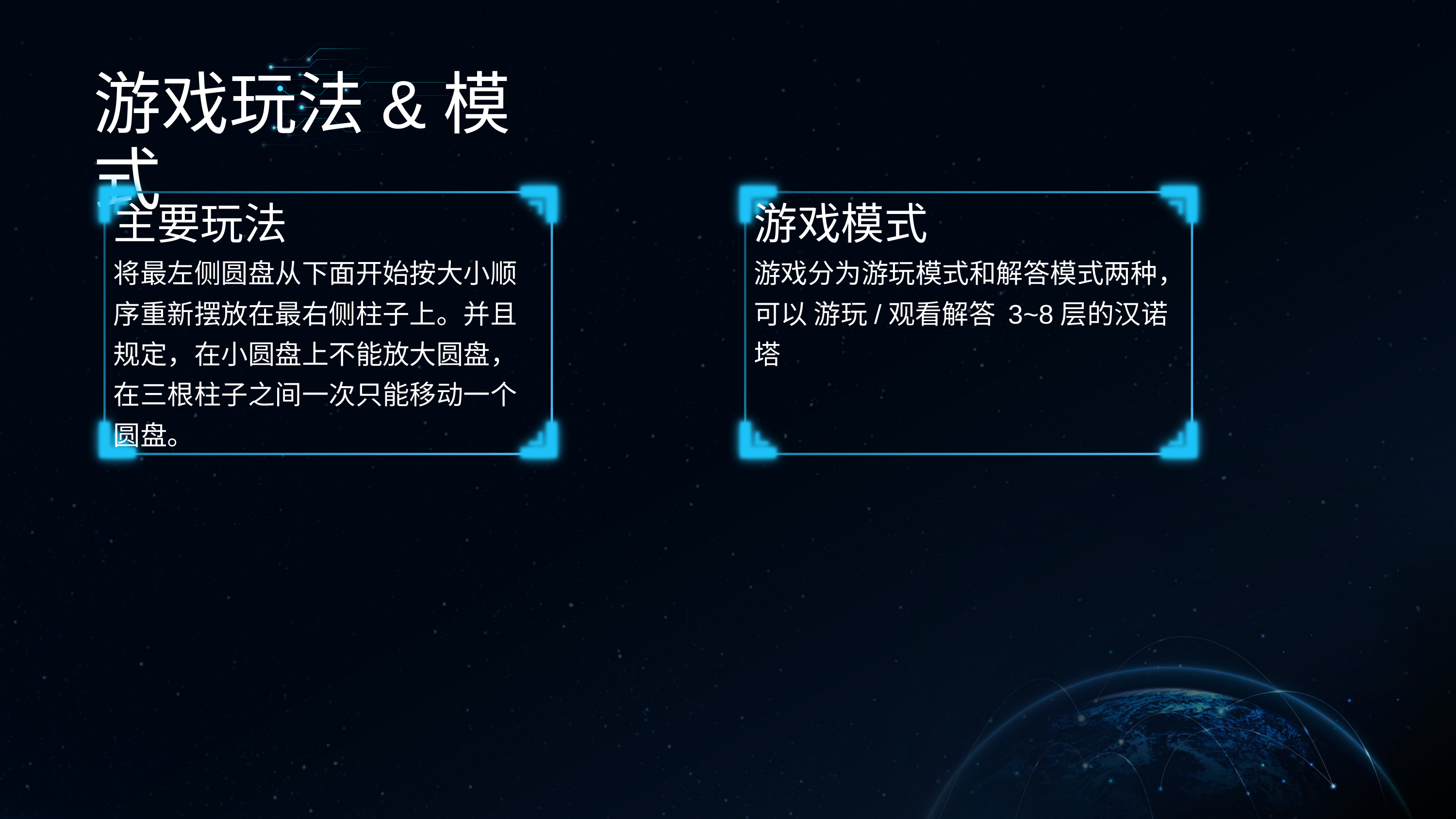

游戏玩法&模式

主要玩法
游戏模式
将最左侧圆盘从下面开始按大小顺序重新摆放在最右侧柱子上。并且规定，在小圆盘上不能放大圆盘，在三根柱子之间一次只能移动一个圆盘。
游戏分为游玩模式和解答模式两种，可以 游玩/观看解答 3~8层的汉诺塔